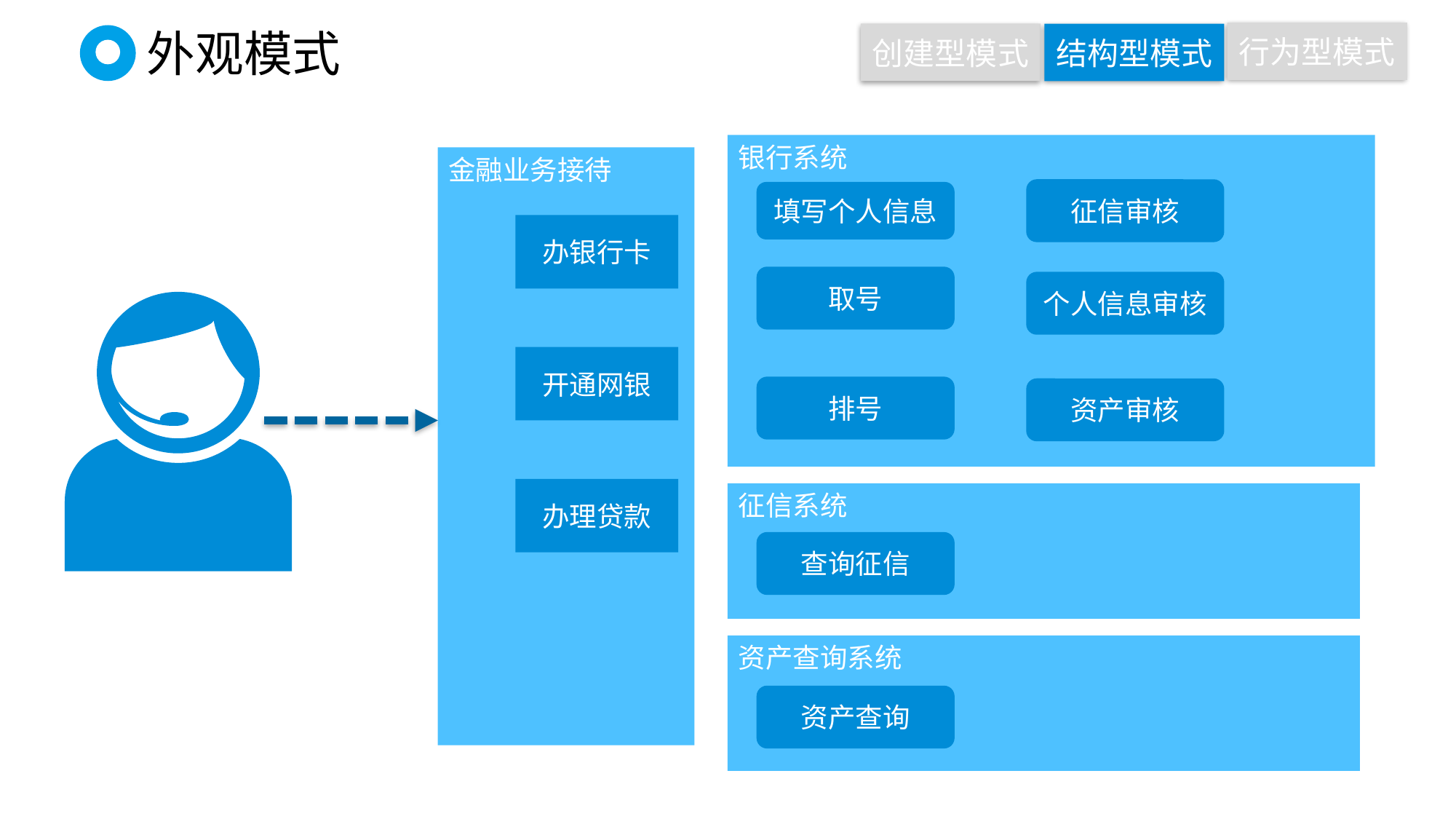

行为型模式
创建型模式
结构型模式
# 外观模式

银行系统
金融业务接待
征信审核
填写个人信息
办银行卡
取号
个人信息审核

开通网银
排号
资产审核
办理贷款
征信系统
查询征信
资产查询系统
资产查询